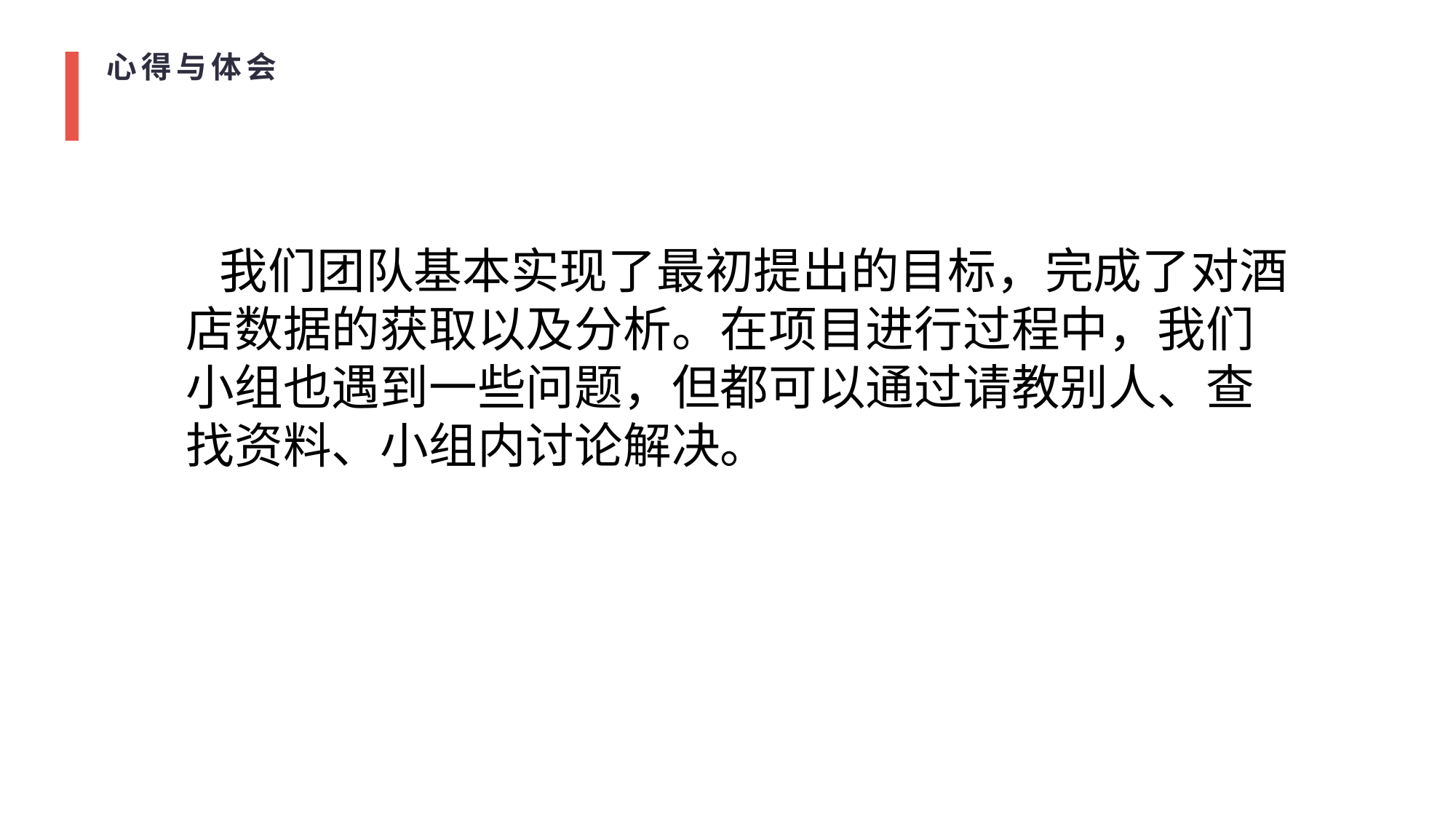

心得与体会

  我们团队基本实现了最初提出的目标，完成了对酒店数据的获取以及分析。在项目进行过程中，我们小组也遇到一些问题，但都可以通过请教别人、查找资料、小组内讨论解决。